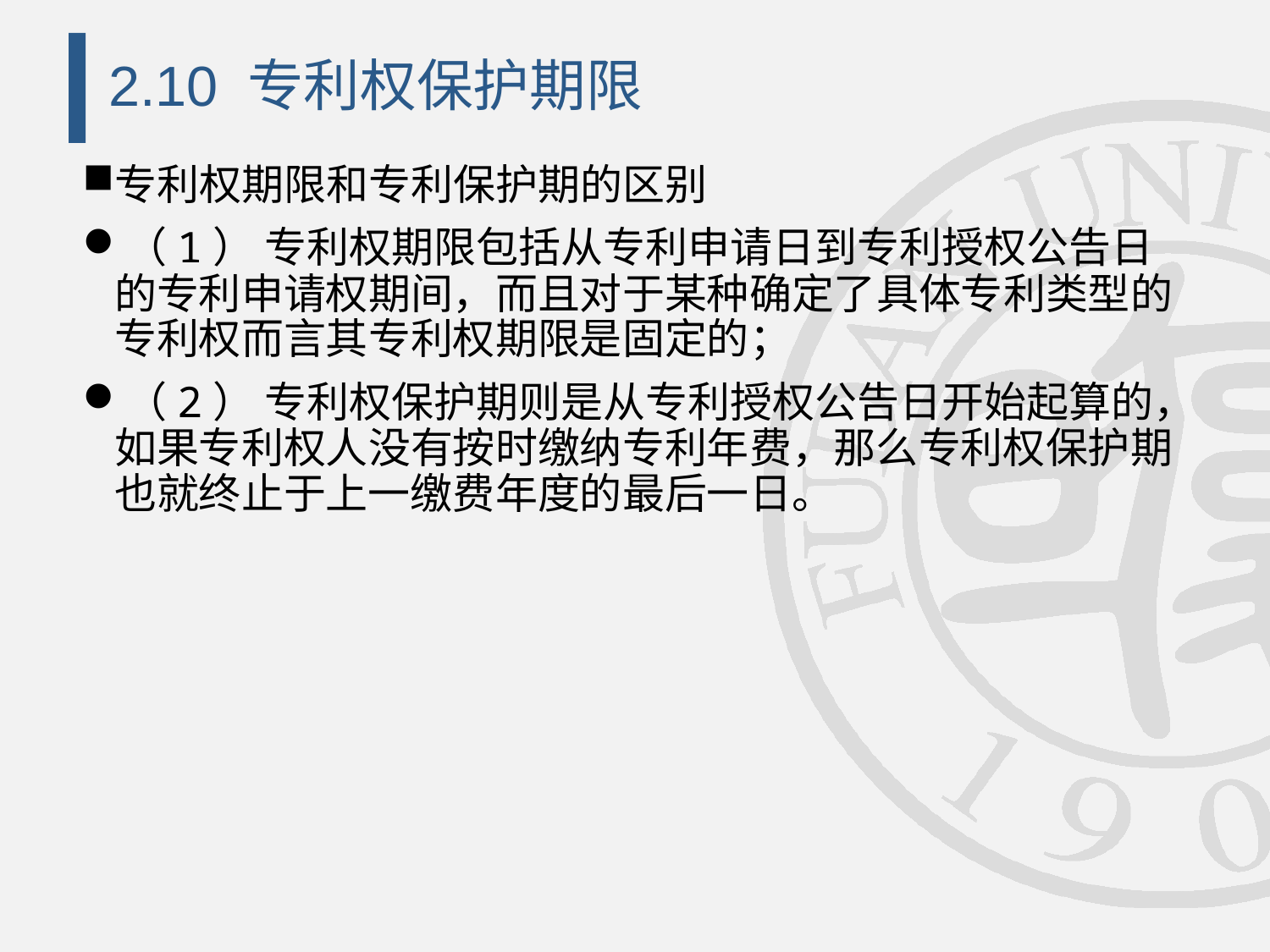

# 2.10 专利权保护期限
专利权期限和专利保护期的区别
（1） 专利权期限包括从专利申请日到专利授权公告日的专利申请权期间，而且对于某种确定了具体专利类型的专利权而言其专利权期限是固定的；
（2） 专利权保护期则是从专利授权公告日开始起算的，如果专利权人没有按时缴纳专利年费，那么专利权保护期也就终止于上一缴费年度的最后一日。